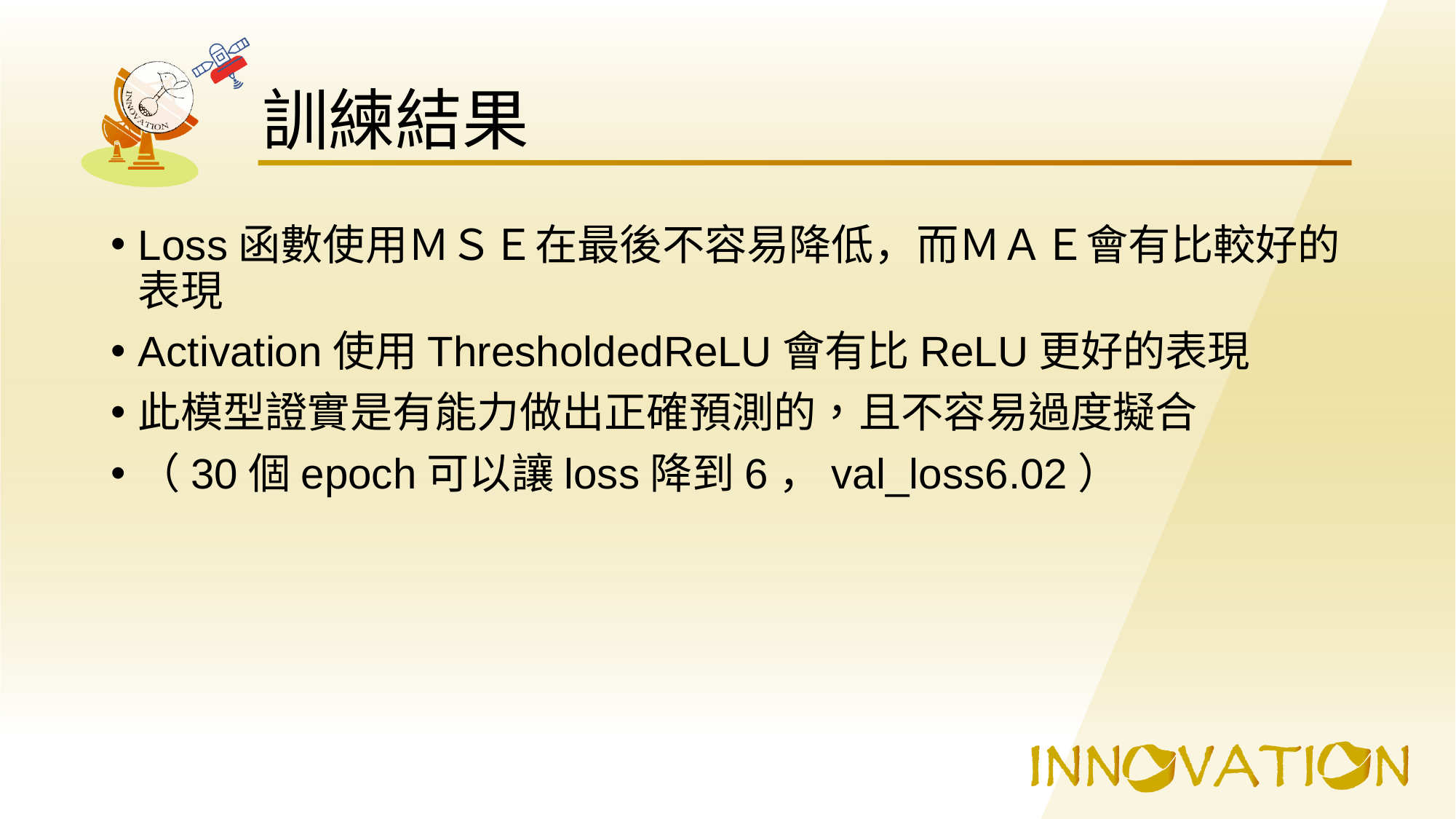

# 訓練結果
Loss函數使用ＭＳＥ在最後不容易降低，而ＭＡＥ會有比較好的表現
Activation使用ThresholdedReLU會有比ReLU更好的表現
此模型證實是有能力做出正確預測的，且不容易過度擬合
（30個epoch可以讓loss降到6，val_loss6.02）